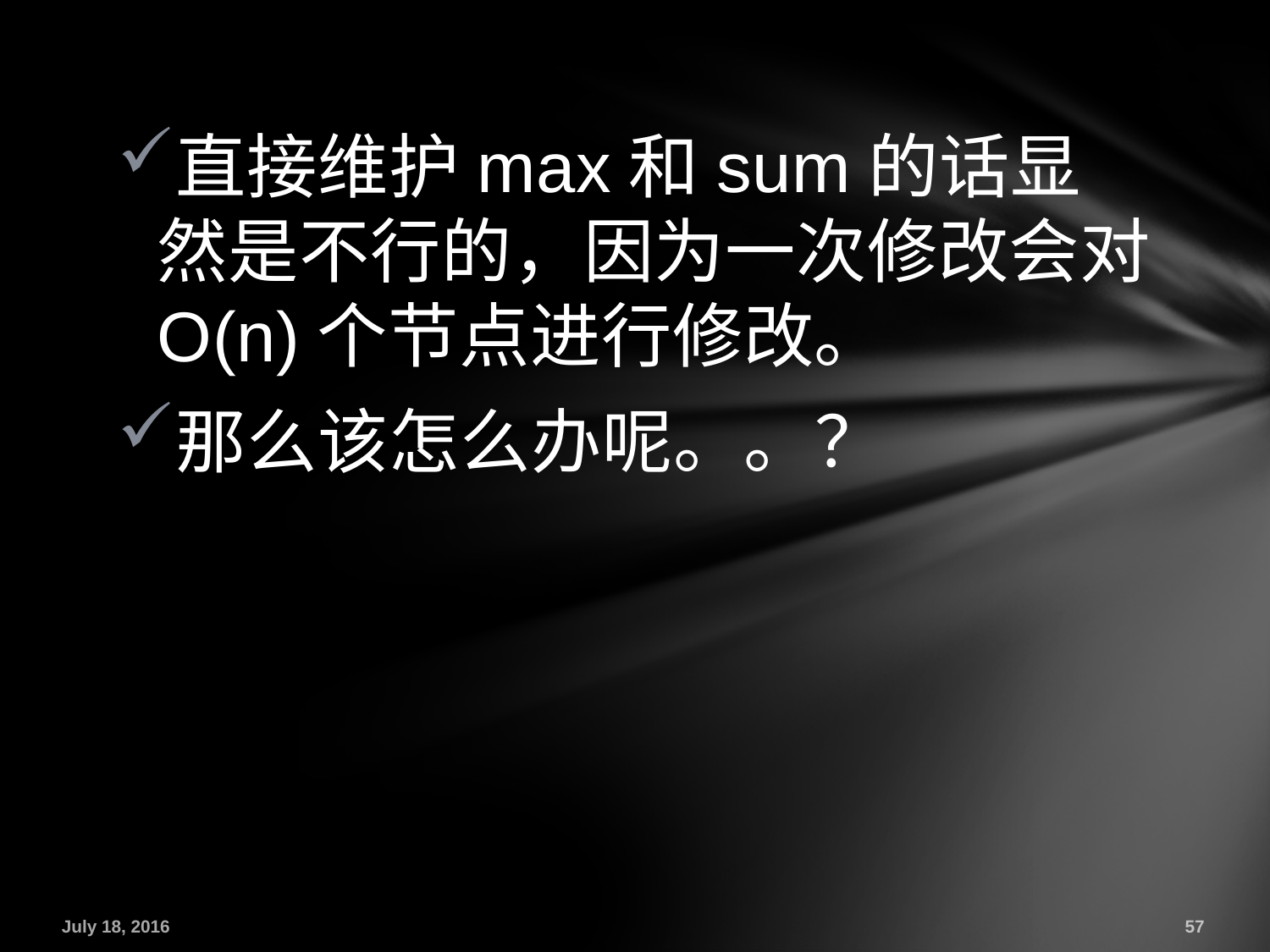

直接维护max和sum的话显然是不行的，因为一次修改会对O(n)个节点进行修改。
那么该怎么办呢。。？
July 18, 2016

57